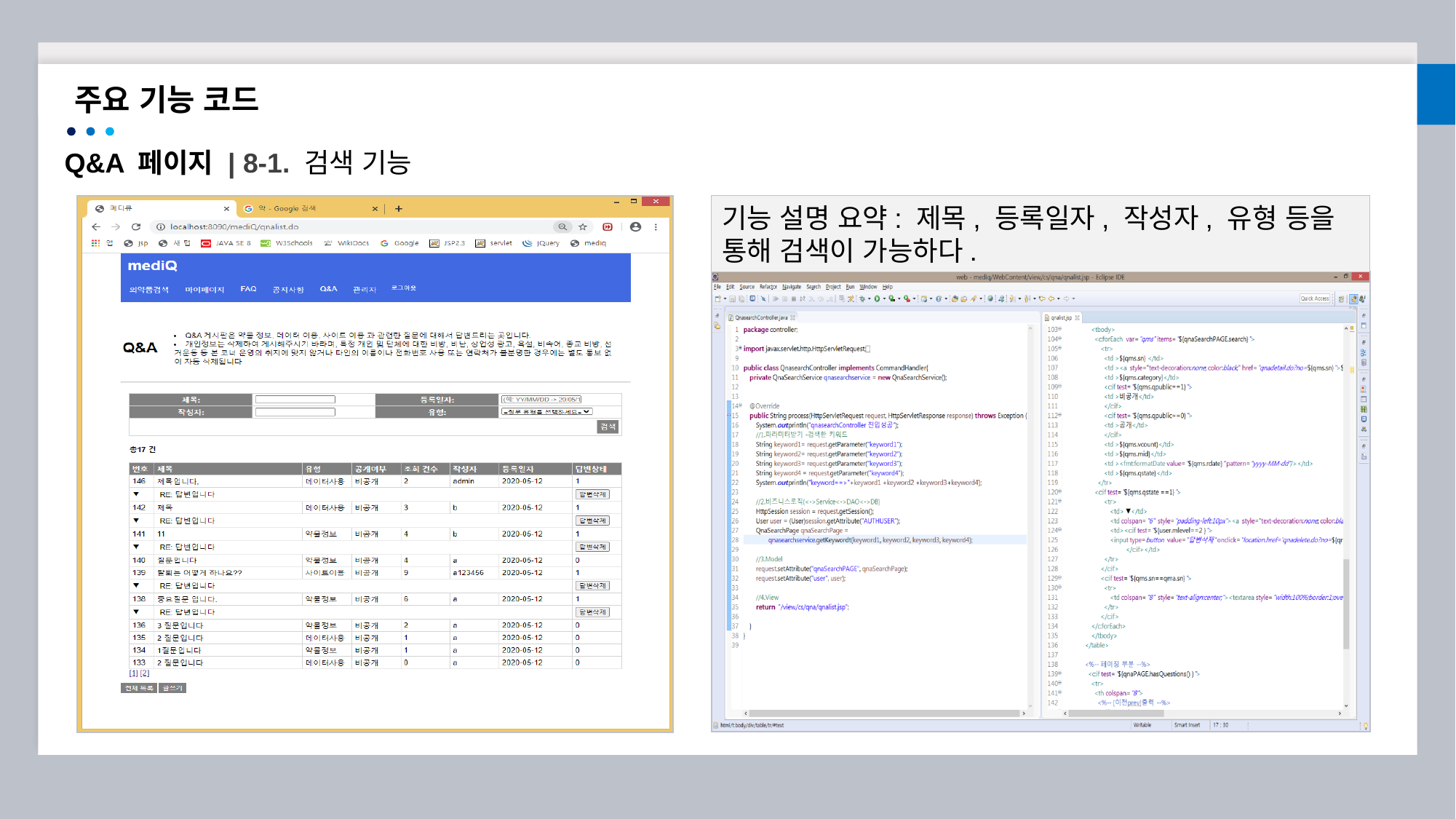

주요 기능 코드

Q&A 페이지 | 8-1. 검색 기능
기능 설명 요약: 제목, 등록일자, 작성자, 유형 등을
통해 검색이 가능하다.